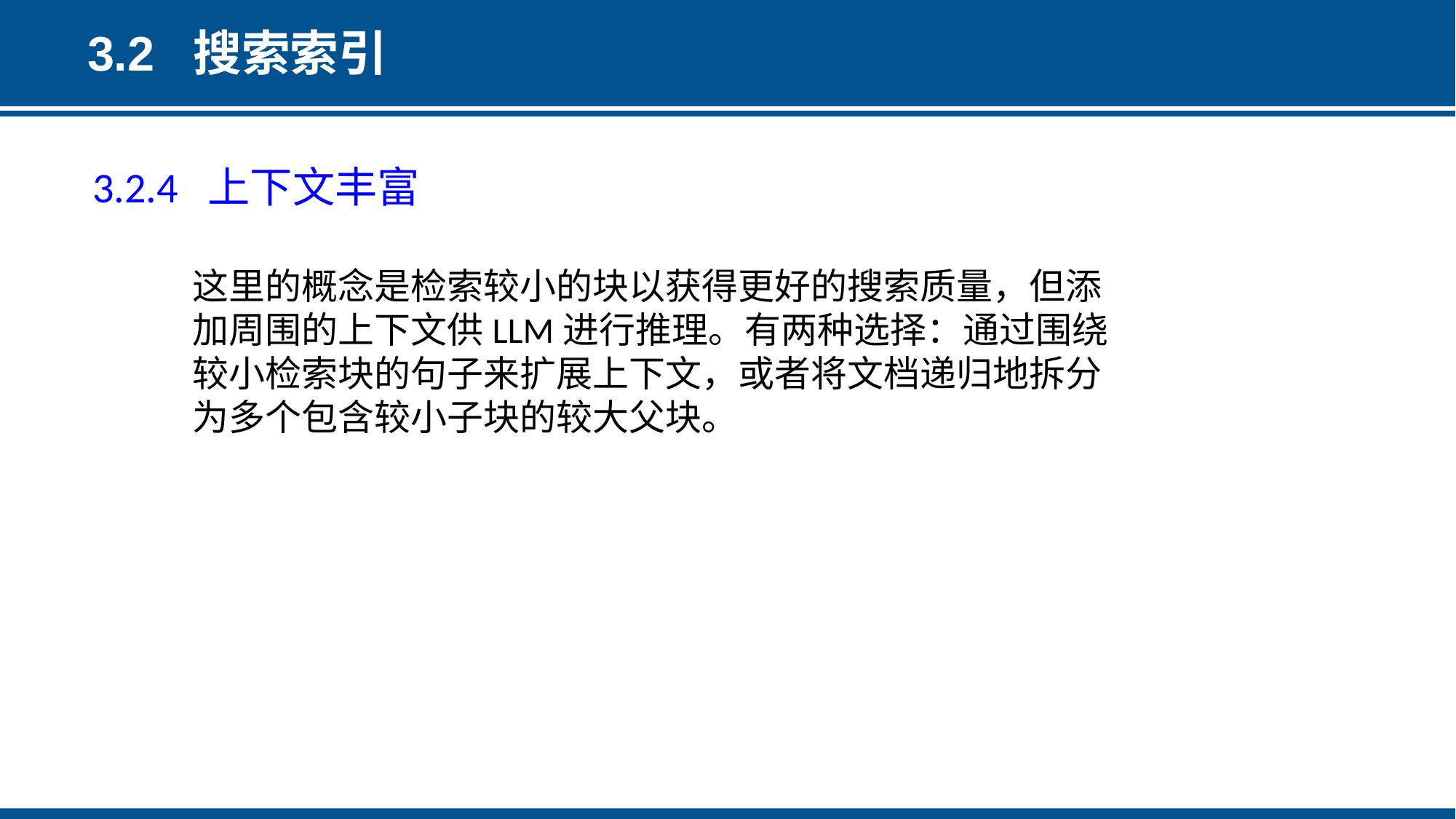

# 3.2  搜索索引

3.2.4  上下文丰富
这里的概念是检索较小的块以获得更好的搜索质量，但添加周围的上下文供LLM进行推理。有两种选择：通过围绕较小检索块的句子来扩展上下文，或者将文档递归地拆分为多个包含较小子块的较大父块。